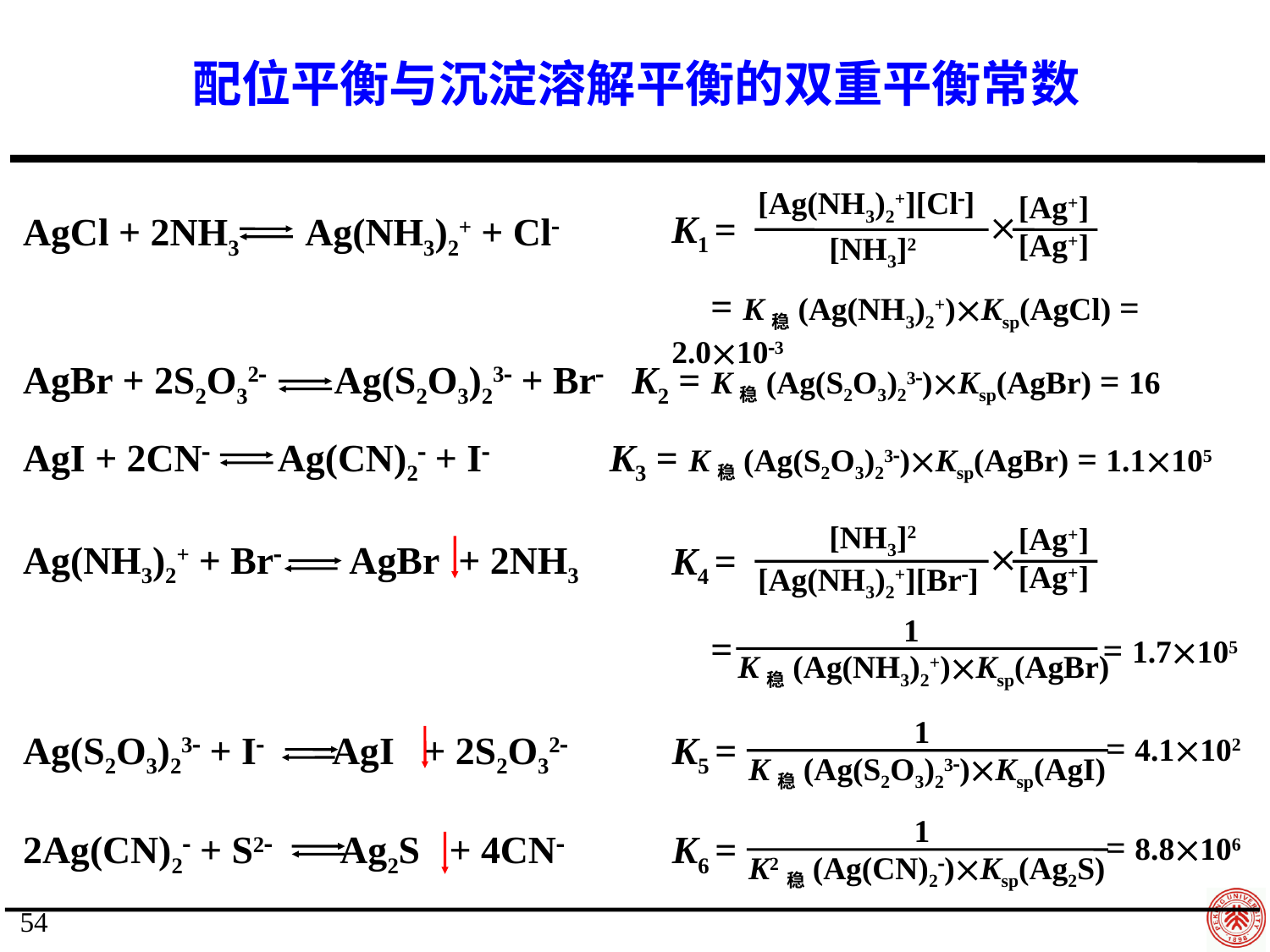

配位平衡与沉淀溶解平衡的双重平衡常数

[Ag(NH3)2+][Cl−]
[Ag+]
[Ag+]
K1 =
    = K稳(Ag(NH3)2+)×Ksp(AgCl) = 2.0×10−3
×
[NH3]2

AgCl + 2NH3       Ag(NH3)2+ + Cl−

AgBr + 2S2O32−       Ag(S2O3)23− + Br−     K2 = K稳(Ag(S2O3)23−)×Ksp(AgBr) = 16

AgI + 2CN−       Ag(CN)2− + I−                     K3 = K稳(Ag(S2O3)23−)×Ksp(AgBr) = 1.1×105

[NH3]2
[Ag+]
[Ag+]
K4 =
    =                                   = 1.7×105
×
[Ag(NH3)2+][Br−]

1
K稳(Ag(NH3)2+)×Ksp(AgBr)

Ag(NH3)2+ + Br−       AgBr  + 2NH3

1
K稳(Ag(S2O3)23−)×Ksp(AgI)

K5 =
= 4.1×102
Ag(S2O3)23− + I−       AgI   + 2S2O32−

1
K2稳(Ag(CN)2−)×Ksp(Ag2S)

K6 =
= 8.8×106
2Ag(CN)2− + S2−       Ag2S   + 4CN−